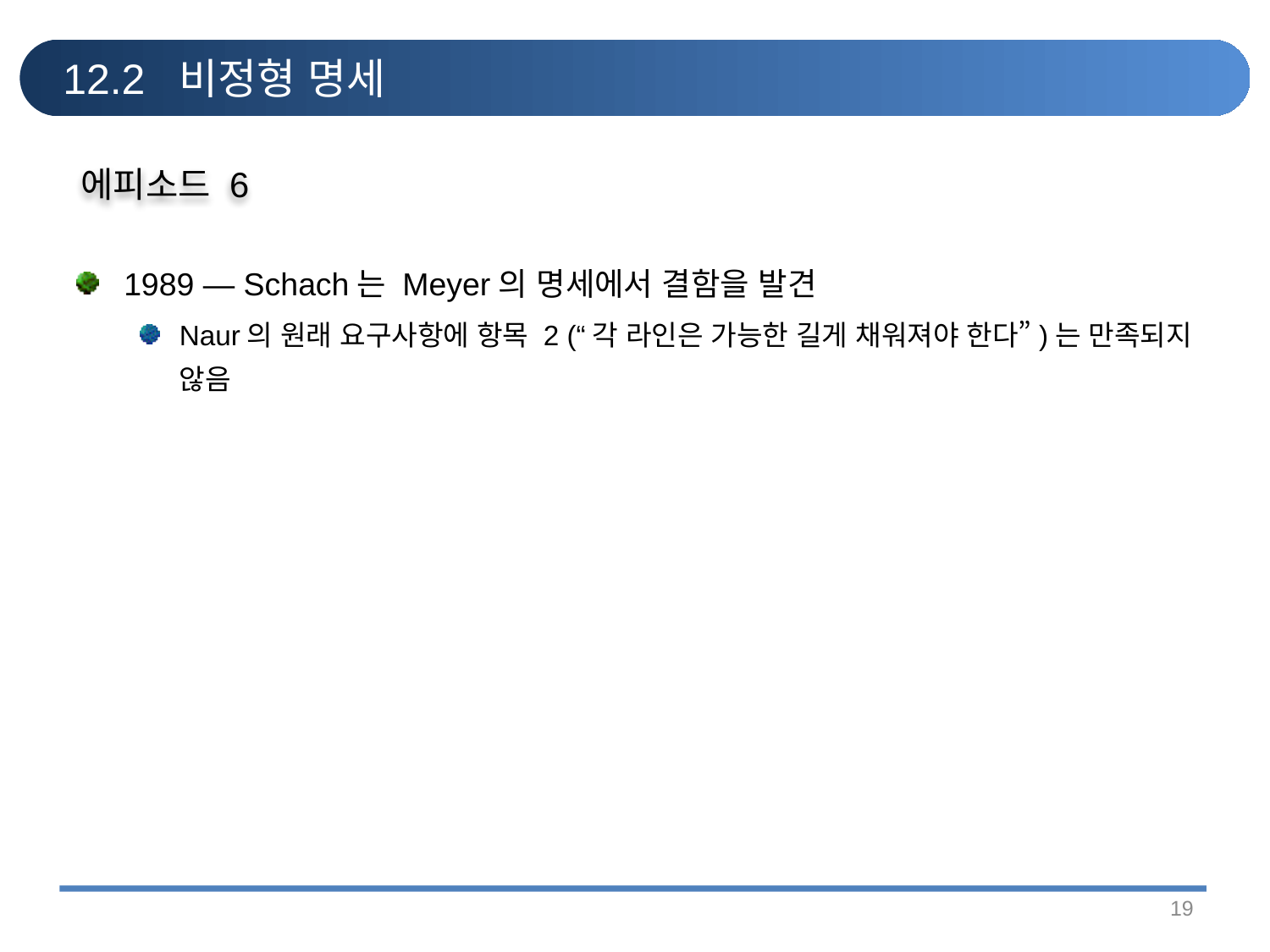

# 12.2  비정형 명세
에피소드 6
1989 — Schach는 Meyer의 명세에서 결함을 발견
Naur의 원래 요구사항에 항목 2 (“각 라인은 가능한 길게 채워져야 한다”)는 만족되지 않음
19